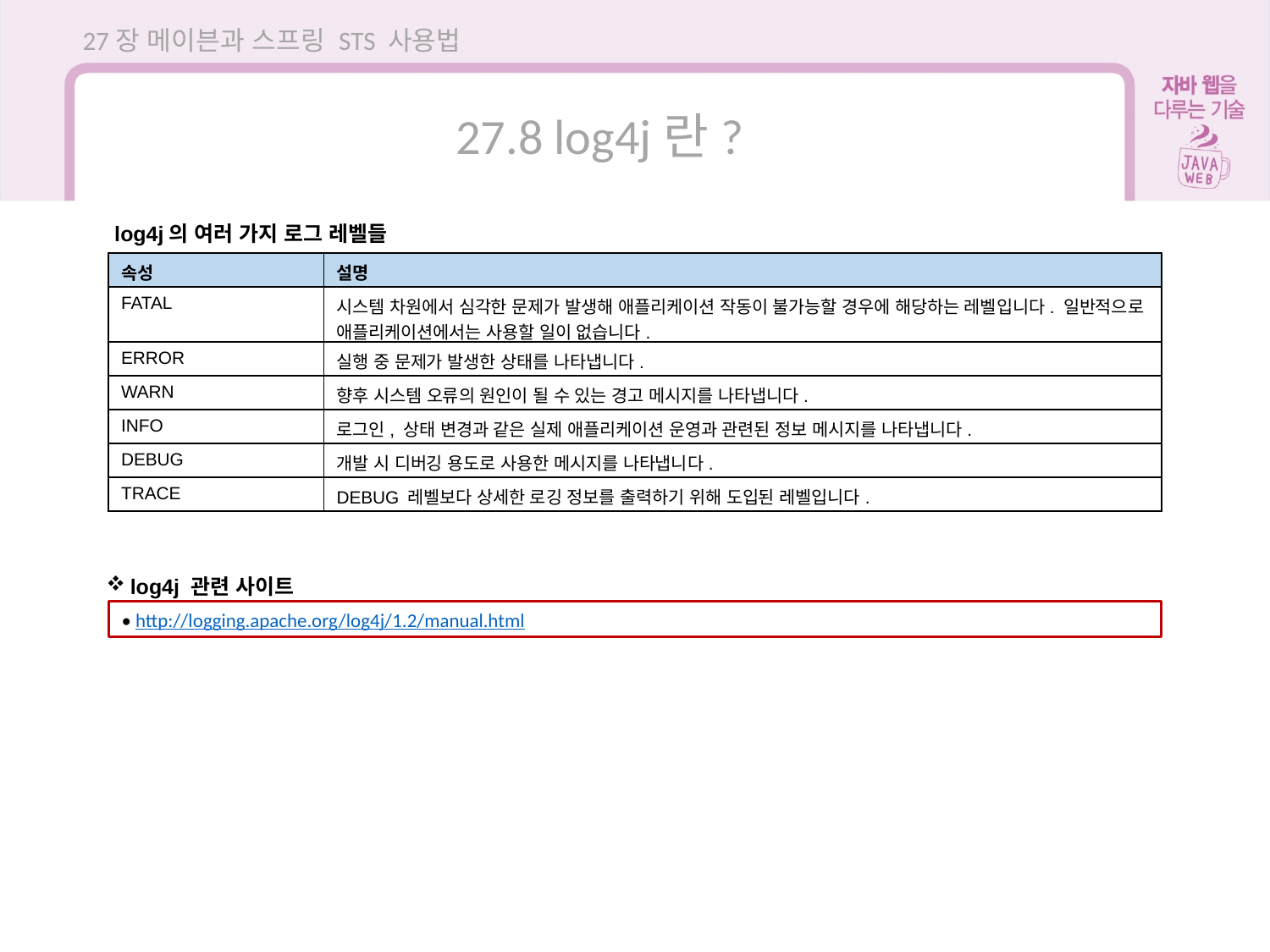

27장 메이븐과 스프링 STS 사용법
27.8 log4j란?
log4j의 여러 가지 로그 레벨들
| 속성 | 설명 |
| --- | --- |
| FATAL | 시스템 차원에서 심각한 문제가 발생해 애플리케이션 작동이 불가능할 경우에 해당하는 레벨입니다. 일반적으로 애플리케이션에서는 사용할 일이 없습니다. |
| ERROR | 실행 중 문제가 발생한 상태를 나타냅니다. |
| WARN | 향후 시스템 오류의 원인이 될 수 있는 경고 메시지를 나타냅니다. |
| INFO | 로그인, 상태 변경과 같은 실제 애플리케이션 운영과 관련된 정보 메시지를 나타냅니다. |
| DEBUG | 개발 시 디버깅 용도로 사용한 메시지를 나타냅니다. |
| TRACE | DEBUG 레벨보다 상세한 로깅 정보를 출력하기 위해 도입된 레벨입니다. |
log4j 관련 사이트
• http://logging.apache.org/log4j/1.2/manual.html